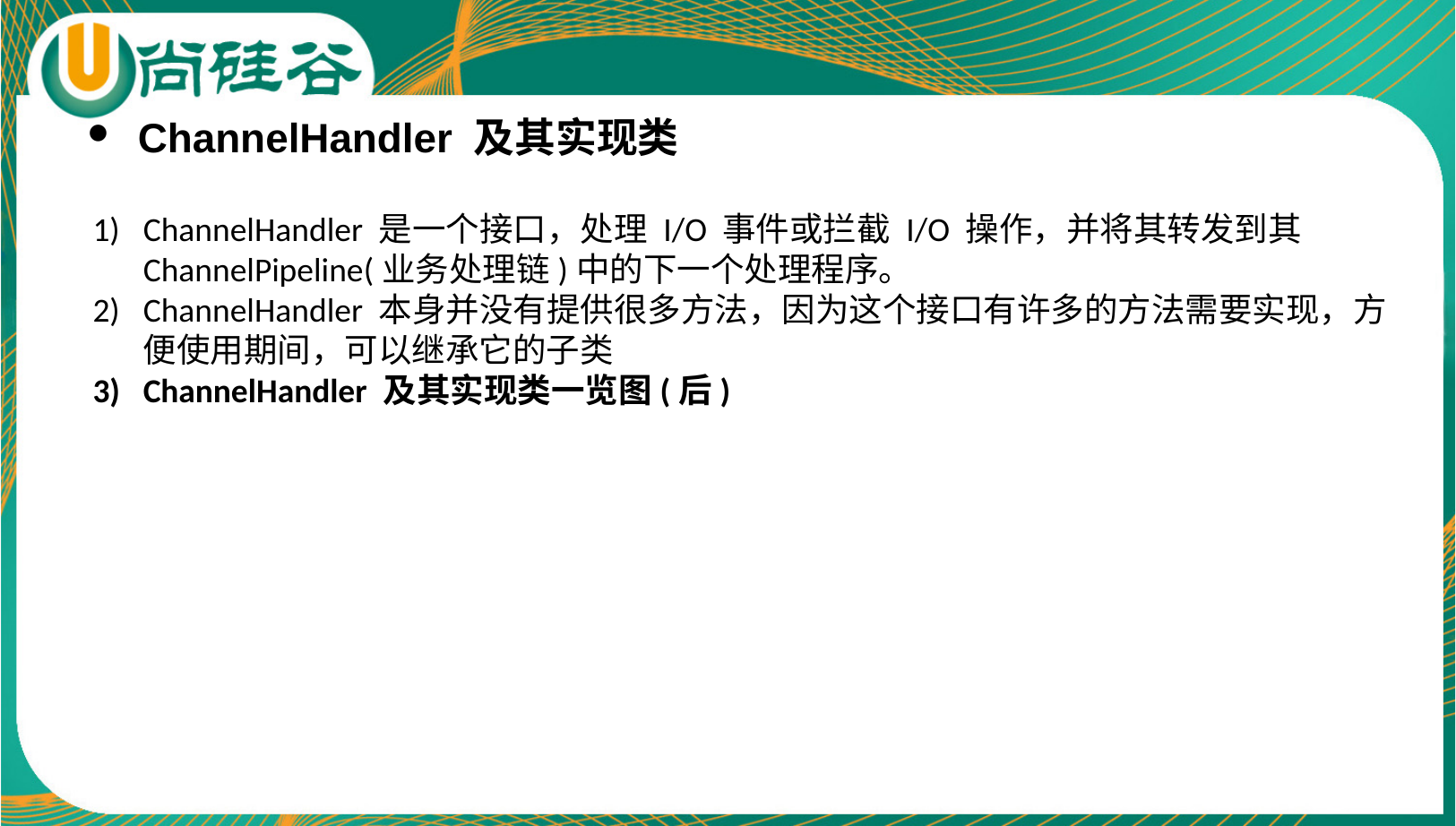

ChannelHandler 及其实现类
ChannelHandler 是一个接口，处理 I/O 事件或拦截 I/O 操作，并将其转发到其 ChannelPipeline(业务处理链)中的下一个处理程序。
ChannelHandler 本身并没有提供很多方法，因为这个接口有许多的方法需要实现，方便使用期间，可以继承它的子类
ChannelHandler 及其实现类一览图(后)